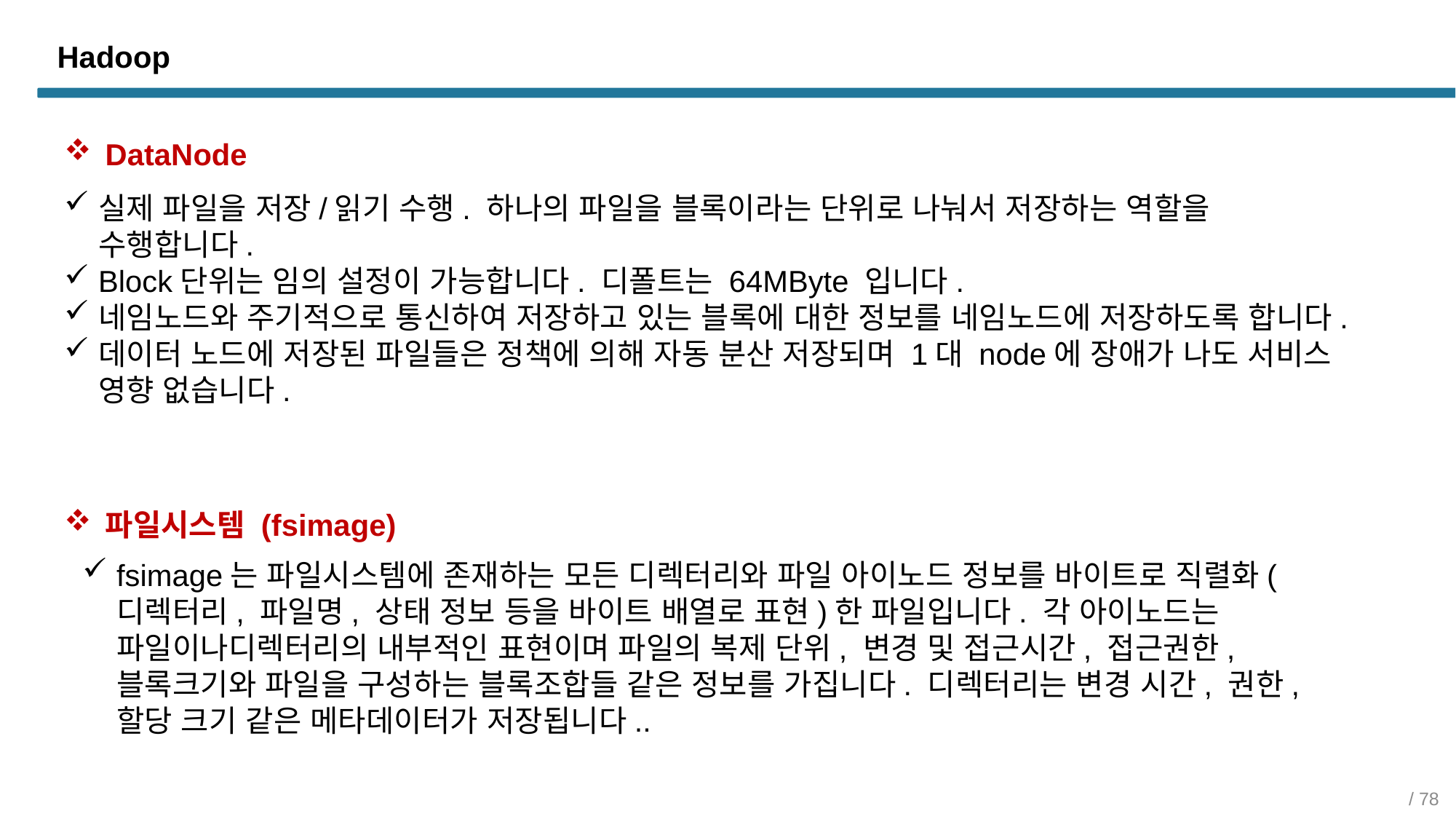

# Hadoop
DataNode
실제 파일을 저장/읽기 수행. 하나의 파일을 블록이라는 단위로 나눠서 저장하는 역할을 수행합니다.
Block단위는 임의 설정이 가능합니다. 디폴트는 64MByte 입니다.
네임노드와 주기적으로 통신하여 저장하고 있는 블록에 대한 정보를 네임노드에 저장하도록 합니다.
데이터 노드에 저장된 파일들은 정책에 의해 자동 분산 저장되며 1대 node에 장애가 나도 서비스 영향 없습니다.
파일시스템 (fsimage)
fsimage는 파일시스템에 존재하는 모든 디렉터리와 파일 아이노드 정보를 바이트로 직렬화(디렉터리, 파일명, 상태 정보 등을 바이트 배열로 표현)한 파일입니다. 각 아이노드는 파일이나디렉터리의 내부적인 표현이며 파일의 복제 단위, 변경 및 접근시간, 접근권한, 블록크기와 파일을 구성하는 블록조합들 같은 정보를 가집니다. 디렉터리는 변경 시간, 권한, 할당 크기 같은 메타데이터가 저장됩니다..
/ 78